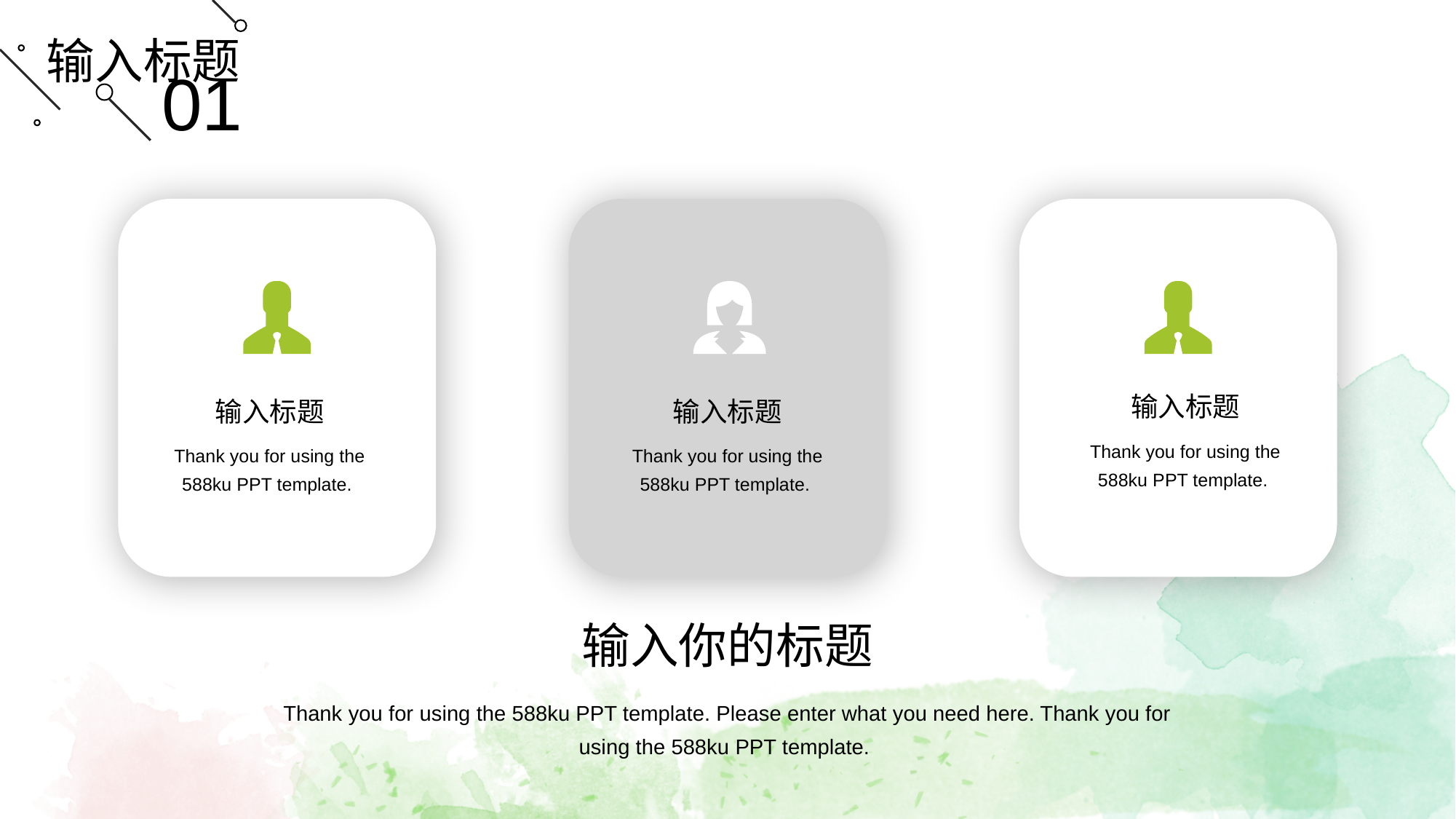

输入标题

01

输入标题
输入标题
输入标题
Thank you for using the 588ku PPT template.
Thank you for using the 588ku PPT template.
Thank you for using the 588ku PPT template.
输入你的标题
Thank you for using the 588ku PPT template. Please enter what you need here. Thank you for using the 588ku PPT template.